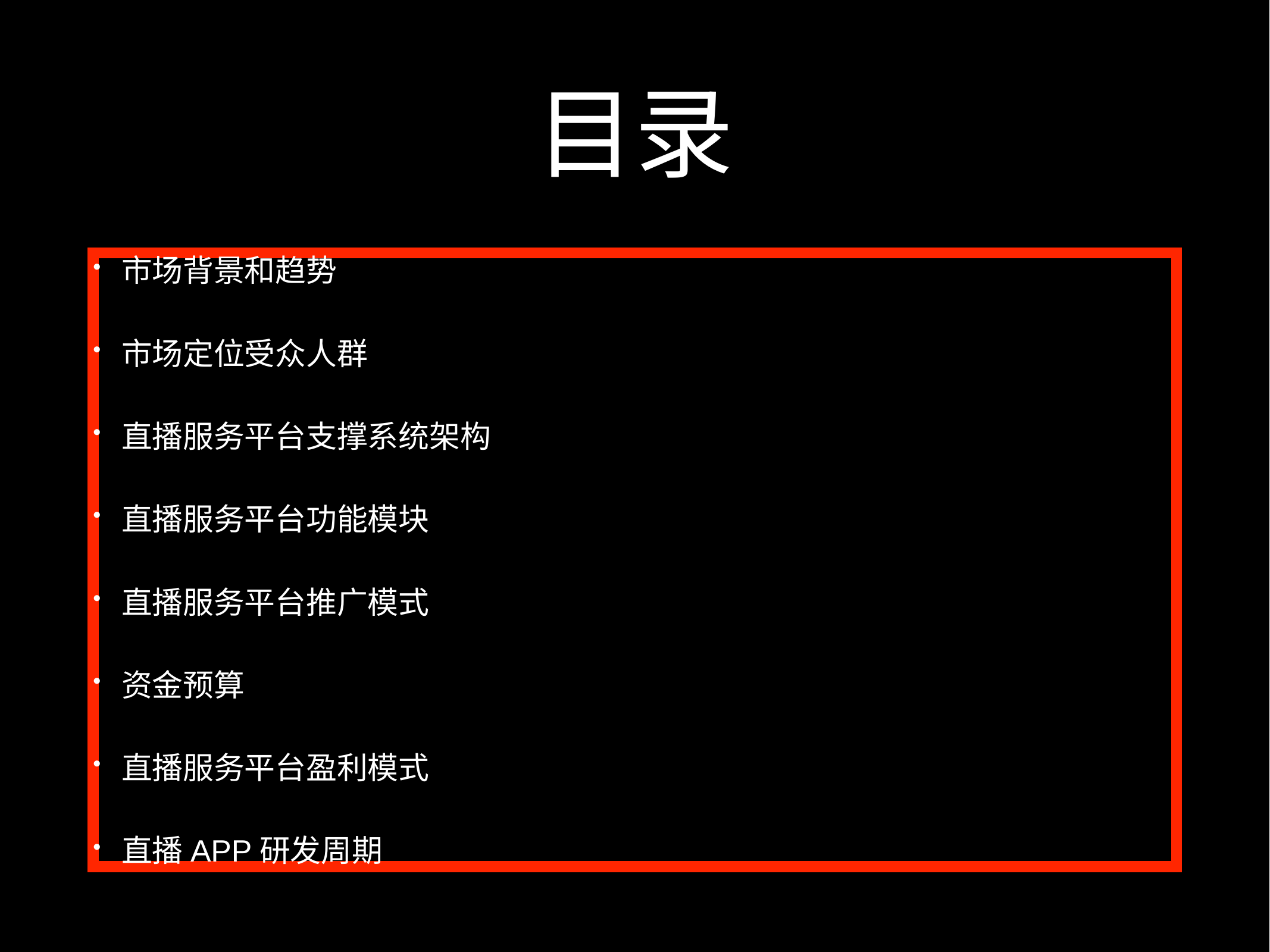

# 目录
市场背景和趋势
市场定位受众人群
直播服务平台支撑系统架构
直播服务平台功能模块
直播服务平台推广模式
资金预算
直播服务平台盈利模式
直播APP研发周期